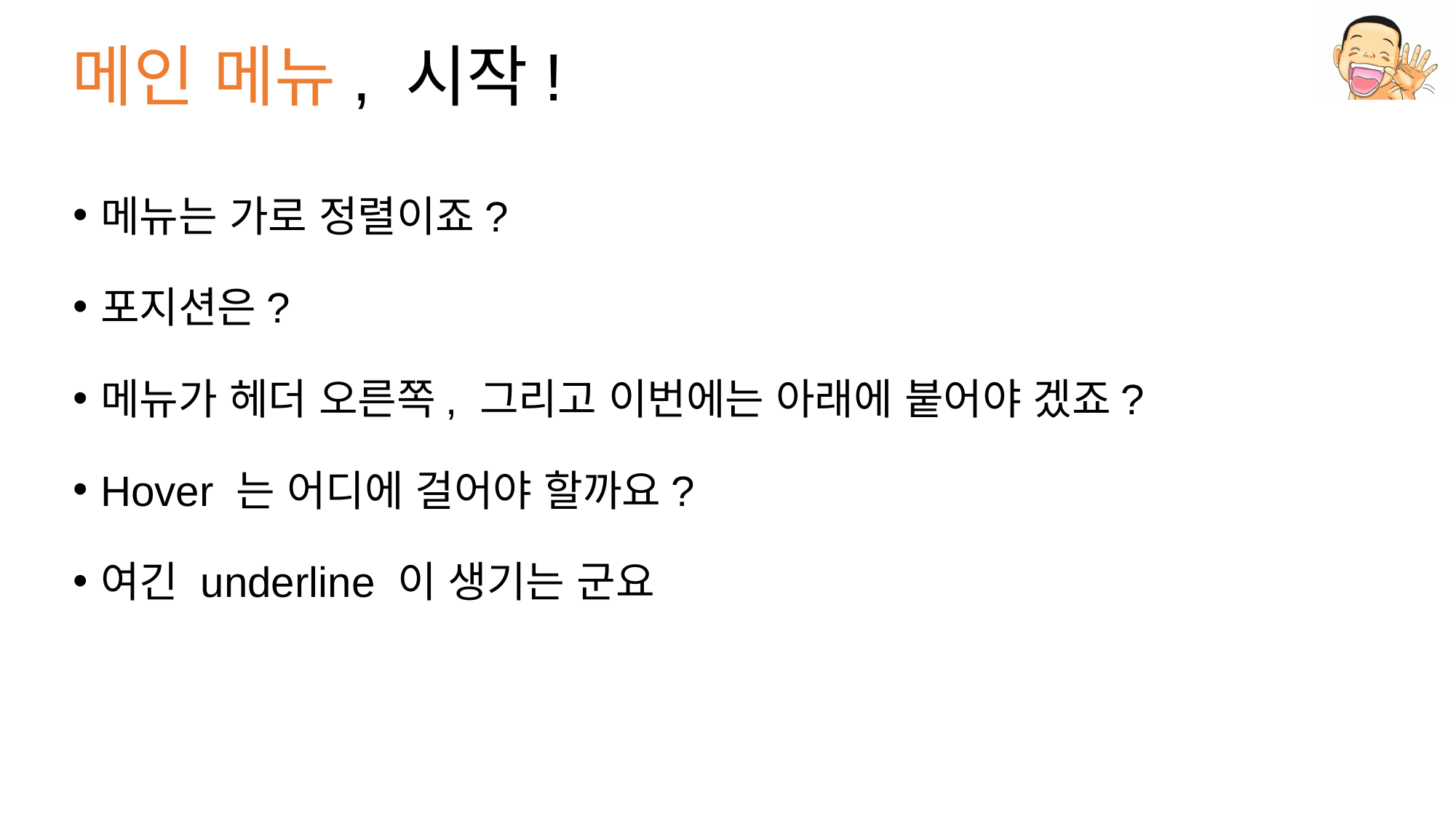

# 메인 메뉴, 시작!
메뉴는 가로 정렬이죠?
포지션은?
메뉴가 헤더 오른쪽, 그리고 이번에는 아래에 붙어야 겠죠?
Hover 는 어디에 걸어야 할까요?
여긴 underline 이 생기는 군요